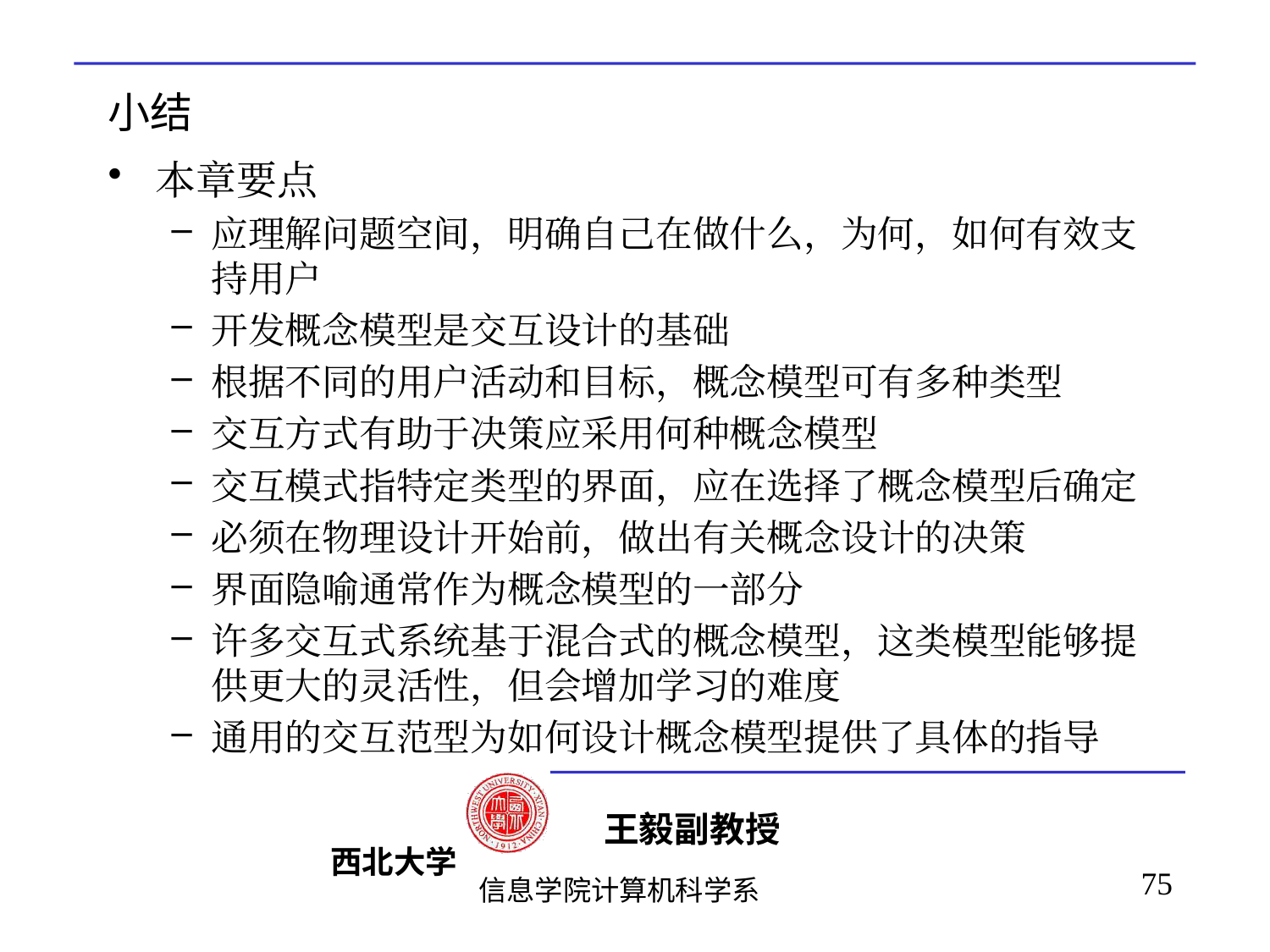

# 小结
本章要点
应理解问题空间，明确自己在做什么，为何，如何有效支持用户
开发概念模型是交互设计的基础
根据不同的用户活动和目标，概念模型可有多种类型
交互方式有助于决策应采用何种概念模型
交互模式指特定类型的界面，应在选择了概念模型后确定
必须在物理设计开始前，做出有关概念设计的决策
界面隐喻通常作为概念模型的一部分
许多交互式系统基于混合式的概念模型，这类模型能够提供更大的灵活性，但会增加学习的难度
通用的交互范型为如何设计概念模型提供了具体的指导
75